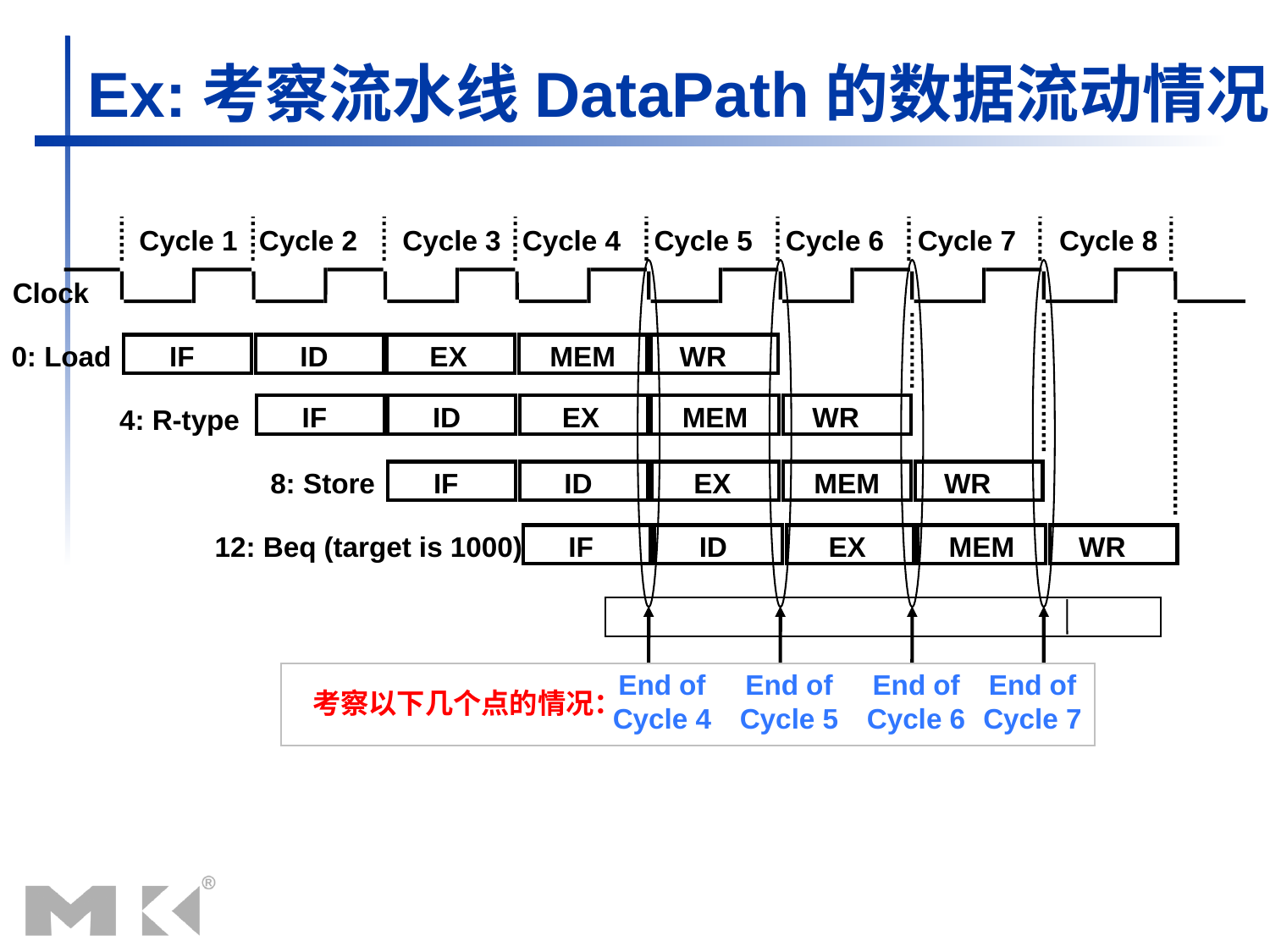

Ex:考察流水线DataPath的数据流动情况

Cycle 1
Cycle 2
Cycle 3
Cycle 4
Cycle 5
Cycle 6
Cycle 7
Cycle 8

Clock

0: Load
IF

ID

EX

MEM

WR

IF

ID

EX

MEM

WR

4: R-type
8: Store
IF

ID

EX

MEM

WR

12: Beq (target is 1000)
IF

ID

EX

MEM

WR

End of
Cycle 4
End of
Cycle 5
End of
Cycle 6
End of
Cycle 7

考察以下几个点的情况：